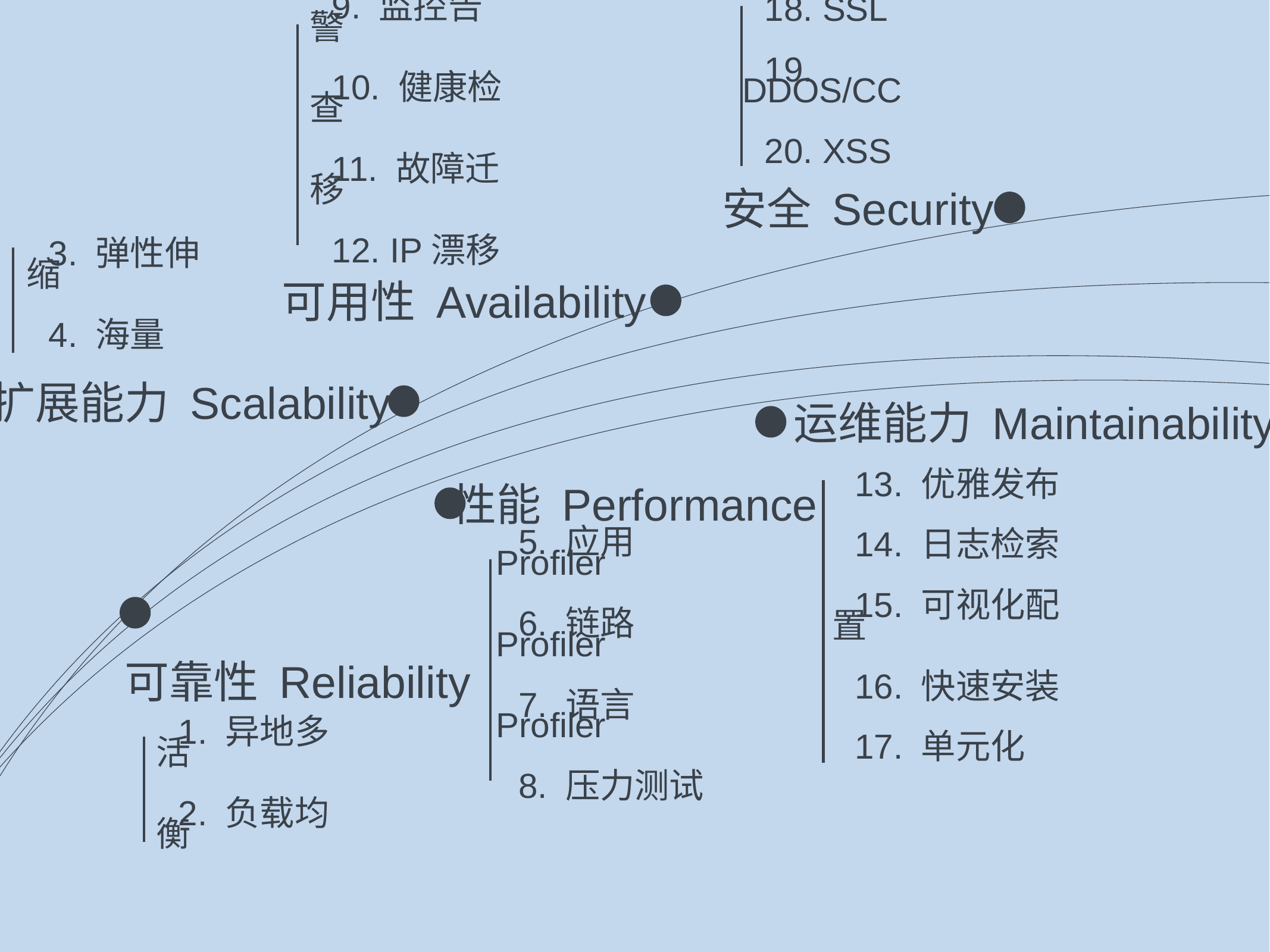

18. SSL
19. DDOS/CC
20. XSS

9. 监控告警
10. 健康检查
11. 故障迁移
12. IP漂移

安全 Security

3. 弹性伸缩
4. 海量

可用性 Availability

扩展能力 Scalability

运维能力 Maintainability

性能 Performance

13. 优雅发布
14. 日志检索
15. 可视化配置
16. 快速安装
17. 单元化

5. 应用Profiler
6. 链路Profiler
7. 语言Profiler
8. 压力测试

可靠性 Reliability
1. 异地多活
2. 负载均衡